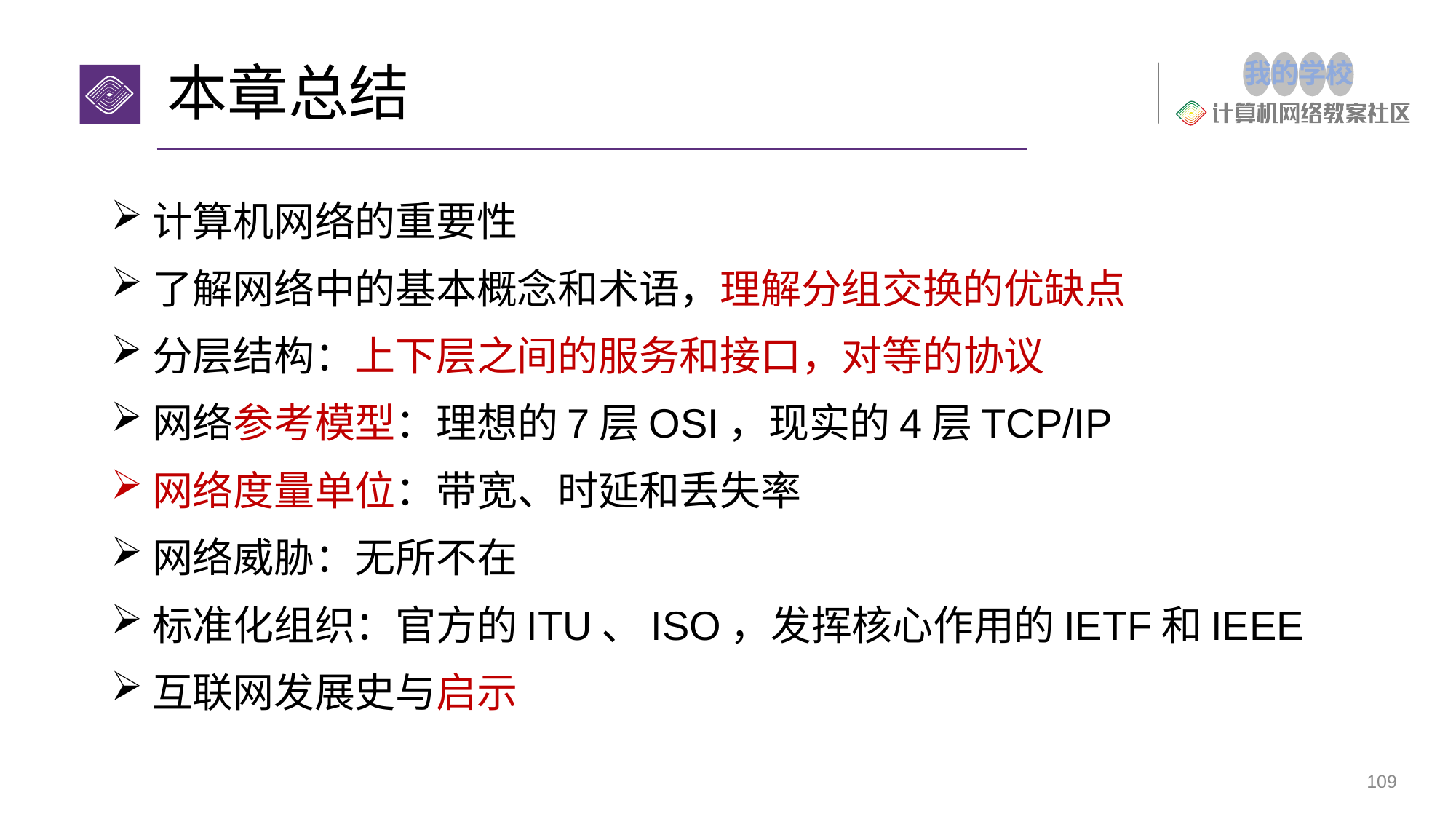

# 本章总结
计算机网络的重要性
了解网络中的基本概念和术语，理解分组交换的优缺点
分层结构：上下层之间的服务和接口，对等的协议
网络参考模型：理想的7层OSI，现实的4层TCP/IP
网络度量单位：带宽、时延和丢失率
网络威胁：无所不在
标准化组织：官方的ITU、ISO，发挥核心作用的IETF和IEEE
互联网发展史与启示
109